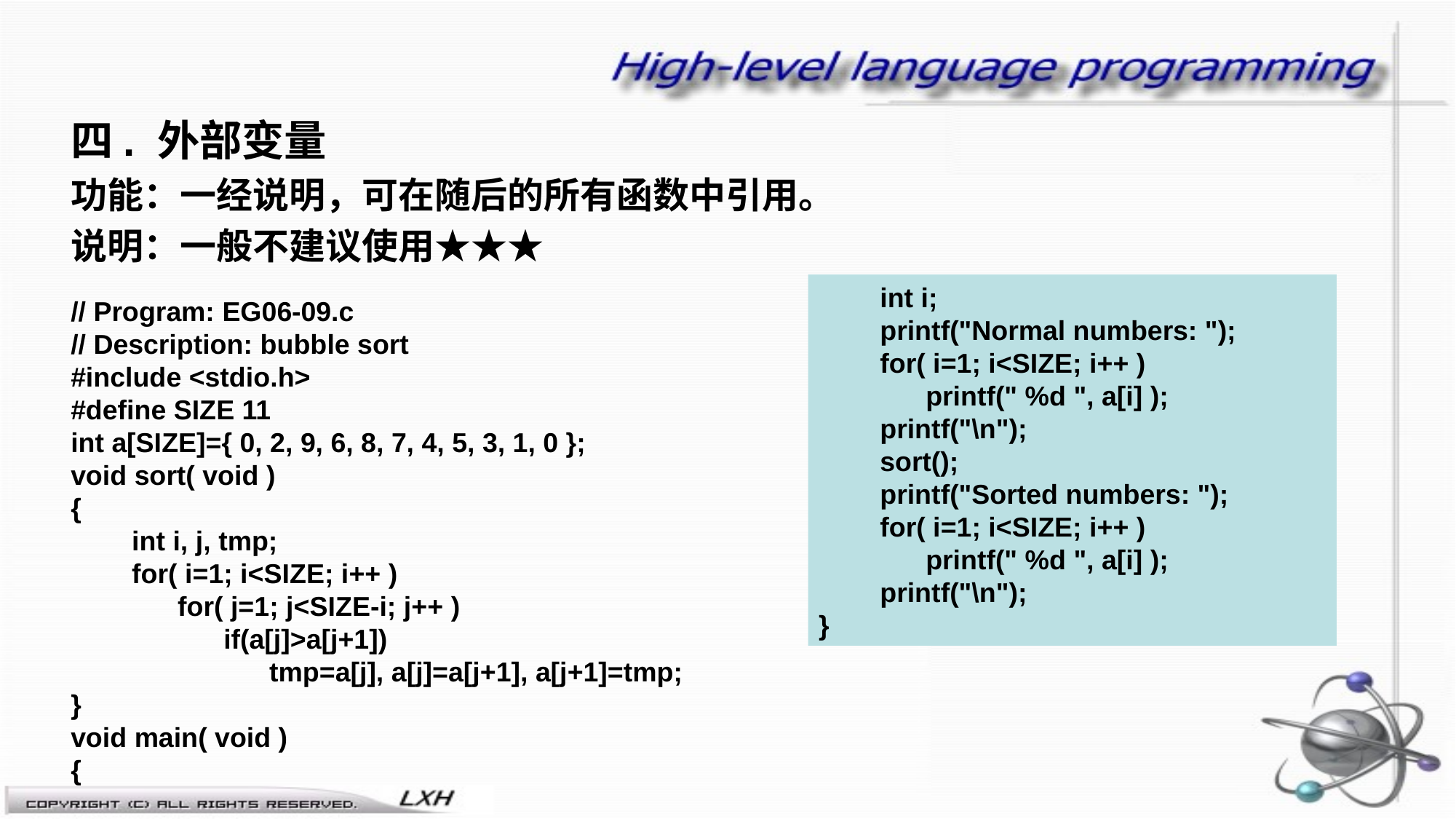

四. 外部变量
功能：一经说明，可在随后的所有函数中引用。
说明：一般不建议使用★★★
        int i;
        printf("Normal numbers: ");
        for( i=1; i<SIZE; i++ )
              printf(" %d ", a[i] );
        printf("\n");
        sort();
        printf("Sorted numbers: ");
        for( i=1; i<SIZE; i++ )
              printf(" %d ", a[i] );
        printf("\n");
}
// Program: EG06-09.c
// Description: bubble sort
#include <stdio.h>
#define SIZE 11
int a[SIZE]={ 0, 2, 9, 6, 8, 7, 4, 5, 3, 1, 0 };
void sort( void )
{
        int i, j, tmp;
        for( i=1; i<SIZE; i++ )
              for( j=1; j<SIZE-i; j++ )
                    if(a[j]>a[j+1])
                          tmp=a[j], a[j]=a[j+1], a[j+1]=tmp;
}
void main( void )
{